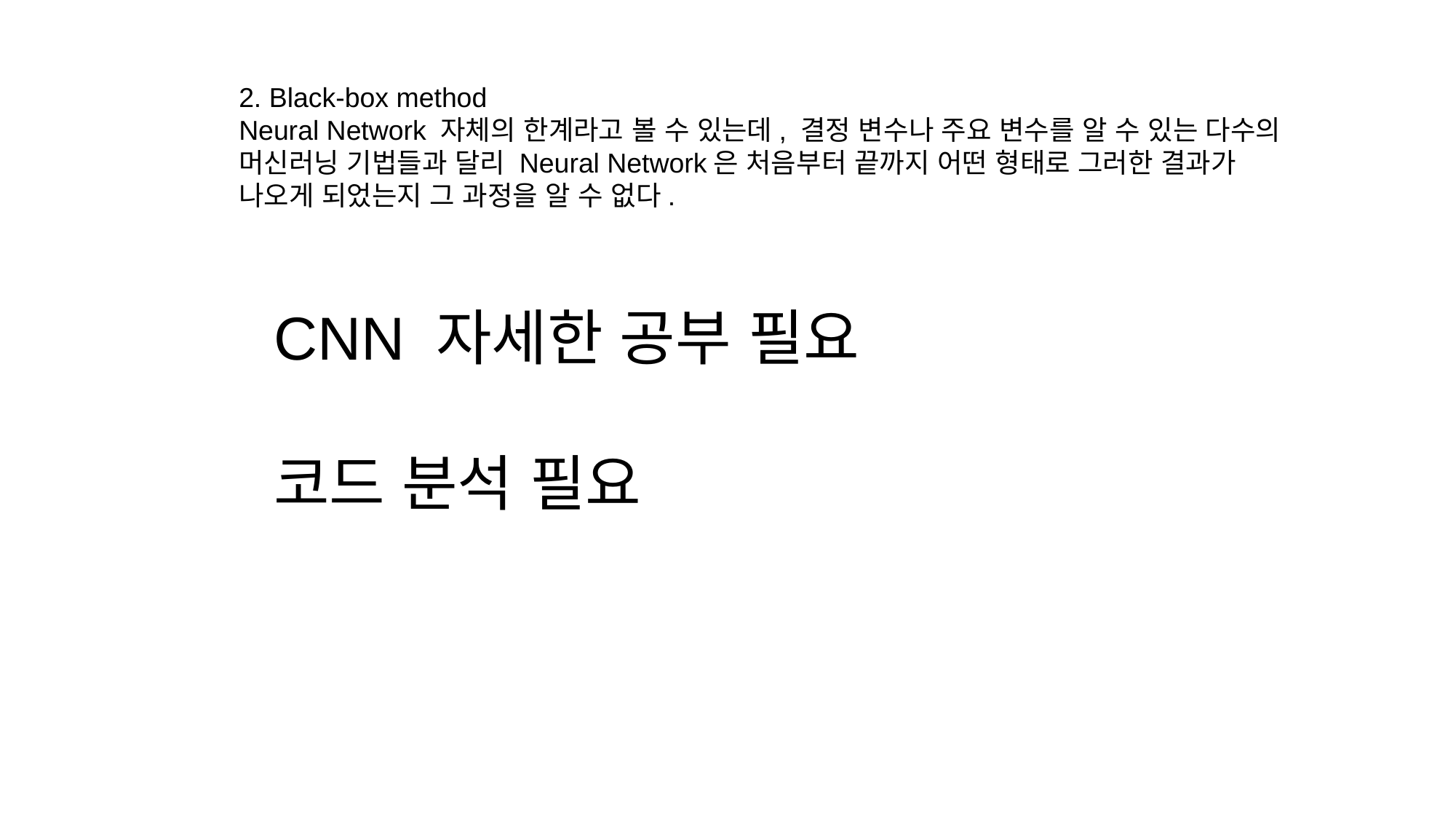

2. Black-box method
Neural Network 자체의 한계라고 볼 수 있는데, 결정 변수나 주요 변수를 알 수 있는 다수의 머신러닝 기법들과 달리 Neural Network은 처음부터 끝까지 어떤 형태로 그러한 결과가 나오게 되었는지 그 과정을 알 수 없다.
CNN 자세한 공부 필요

코드 분석 필요